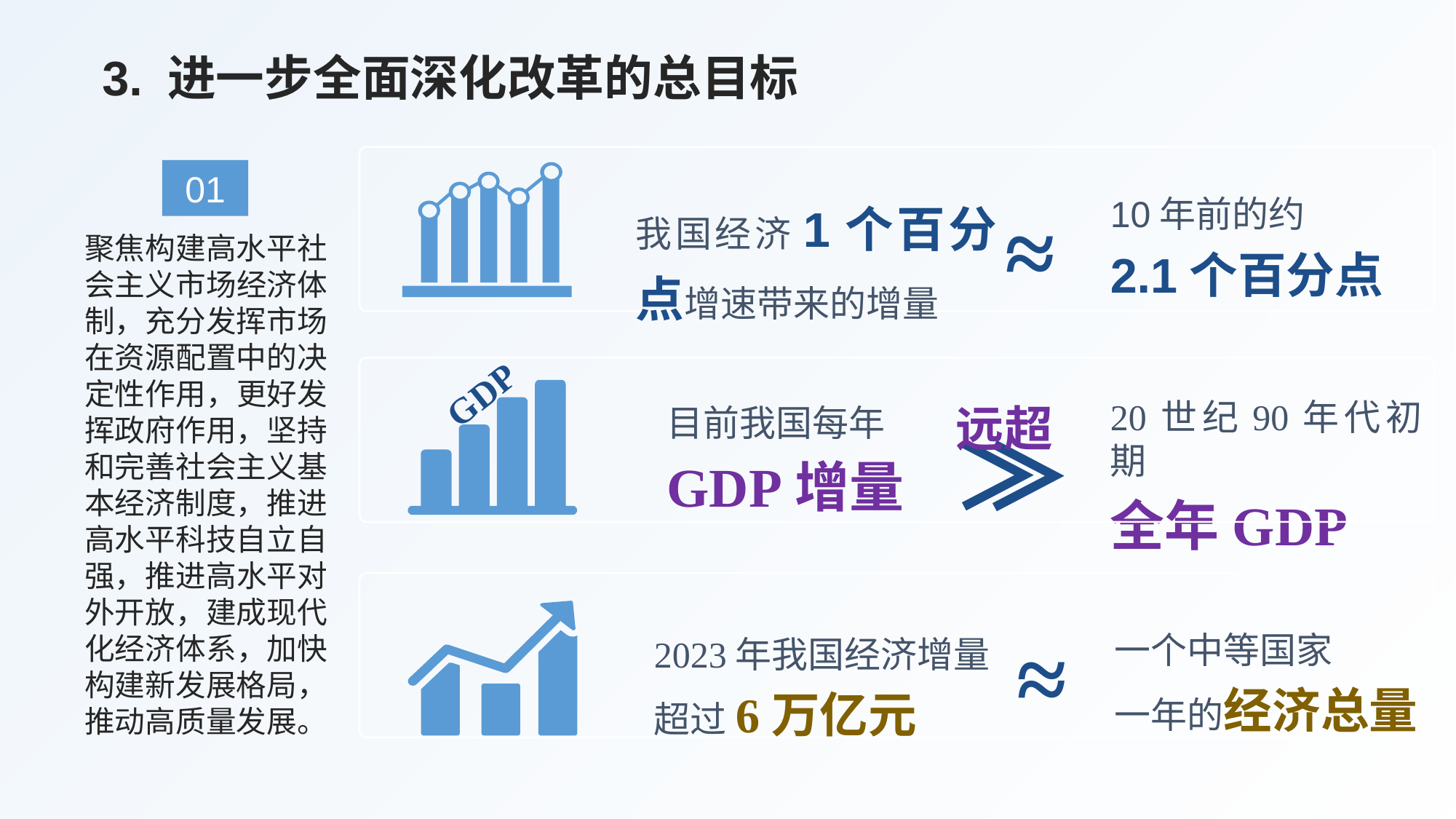

3. 进一步全面深化改革的总目标

01

我国经济1个百分点增速带来的增量
10年前的约
2.1个百分点
≈

聚焦构建高水平社会主义市场经济体制，充分发挥市场在资源配置中的决定性作用，更好发挥政府作用，坚持和完善社会主义基本经济制度，推进高水平科技自立自强，推进高水平对外开放，建成现代化经济体系，加快构建新发展格局，推动高质量发展。

GDP

20世纪90年代初期
全年GDP
远超
＞
＞
目前我国每年
GDP增量

≈
一个中等国家
一年的经济总量
2023年我国经济增量
超过6万亿元